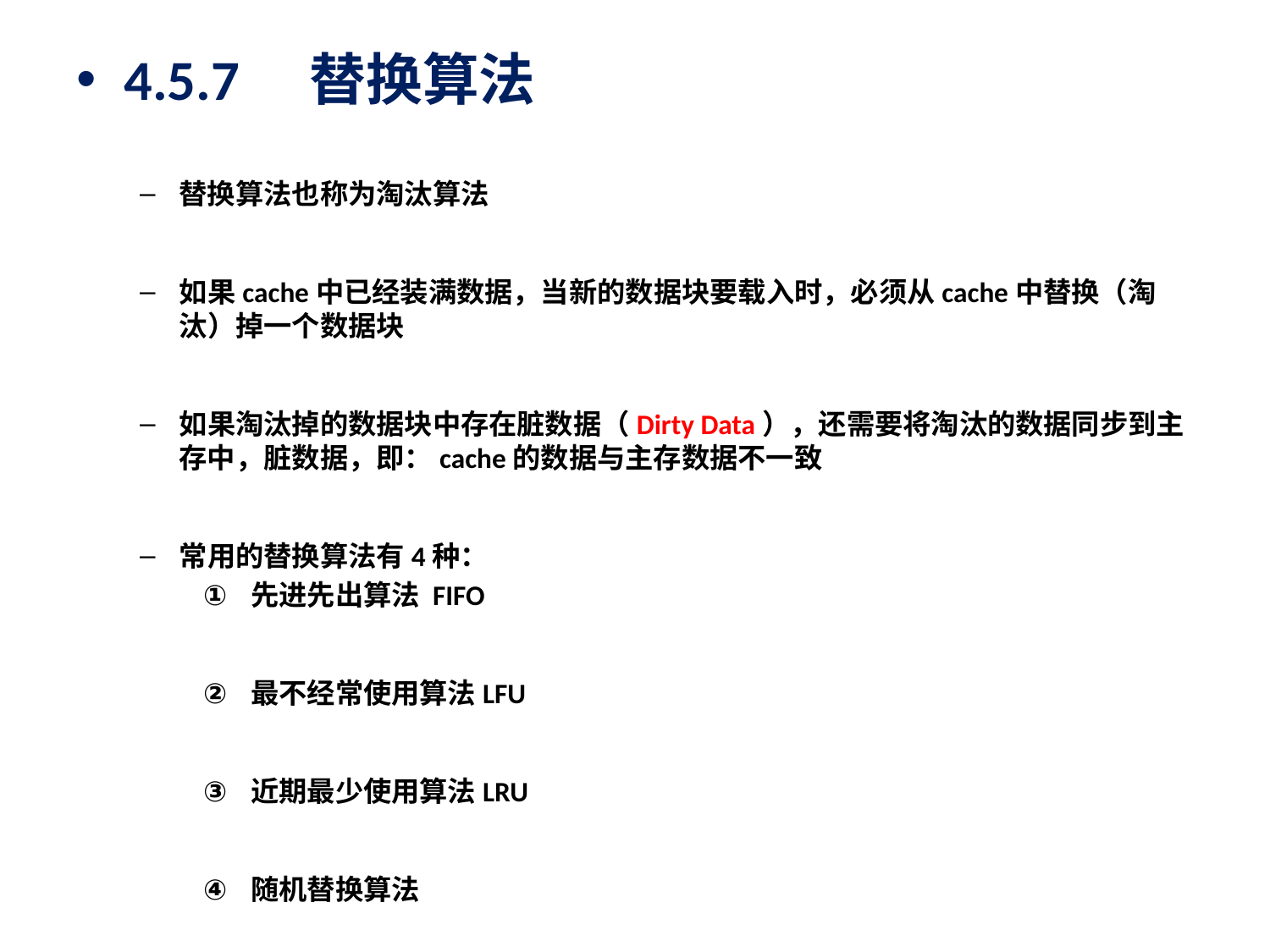

4.5.7　替换算法

替换算法也称为淘汰算法

如果cache中已经装满数据，当新的数据块要载入时，必须从cache中替换（淘汰）掉一个数据块

如果淘汰掉的数据块中存在脏数据（Dirty Data），还需要将淘汰的数据同步到主存中，脏数据，即：cache的数据与主存数据不一致

常用的替换算法有4种：
先进先出算法 FIFO

最不经常使用算法LFU

近期最少使用算法LRU

随机替换算法